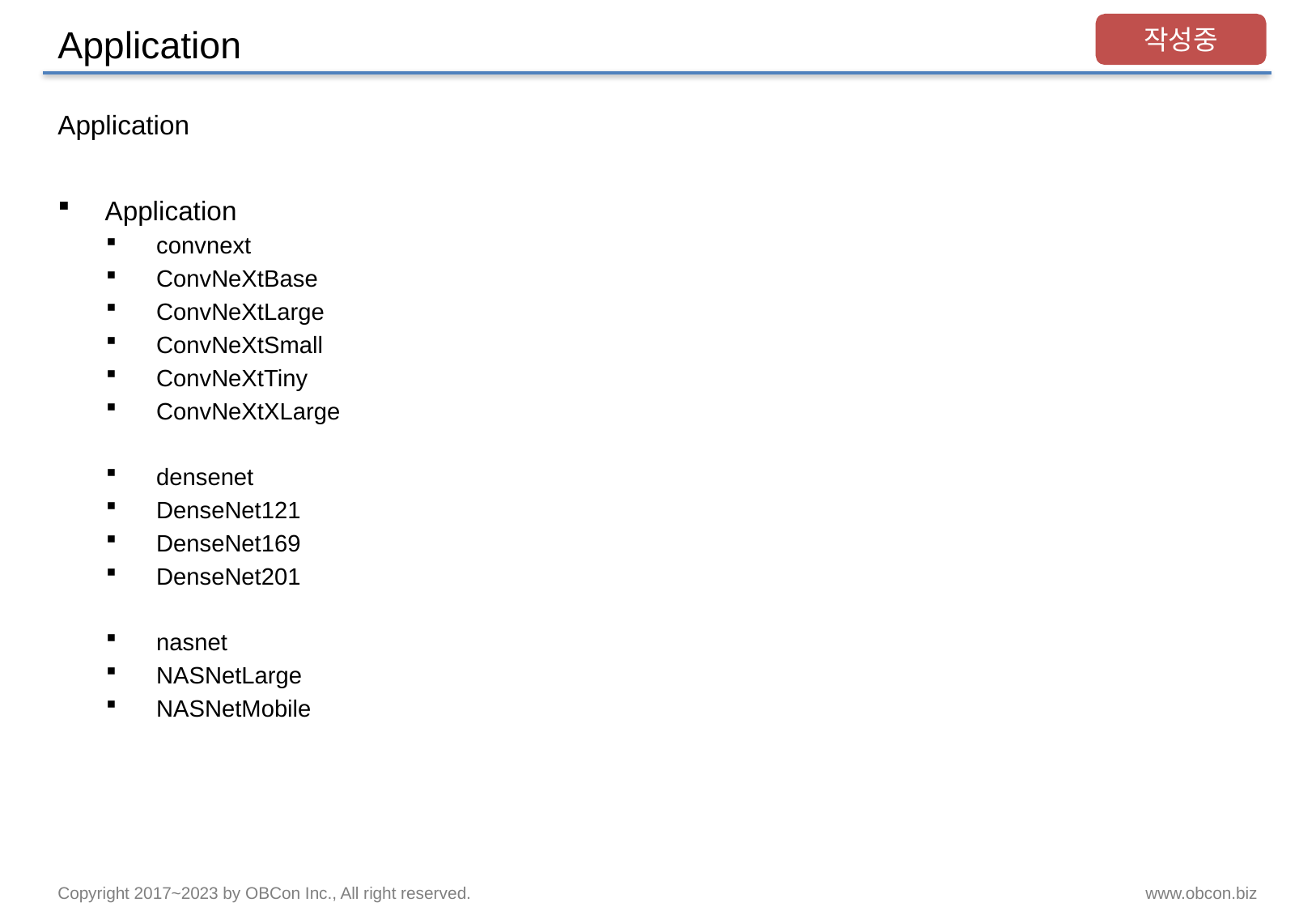

# Application
작성중
Application
Application
convnext
ConvNeXtBase
ConvNeXtLarge
ConvNeXtSmall
ConvNeXtTiny
ConvNeXtXLarge

densenet
DenseNet121
DenseNet169
DenseNet201

nasnet
NASNetLarge
NASNetMobile